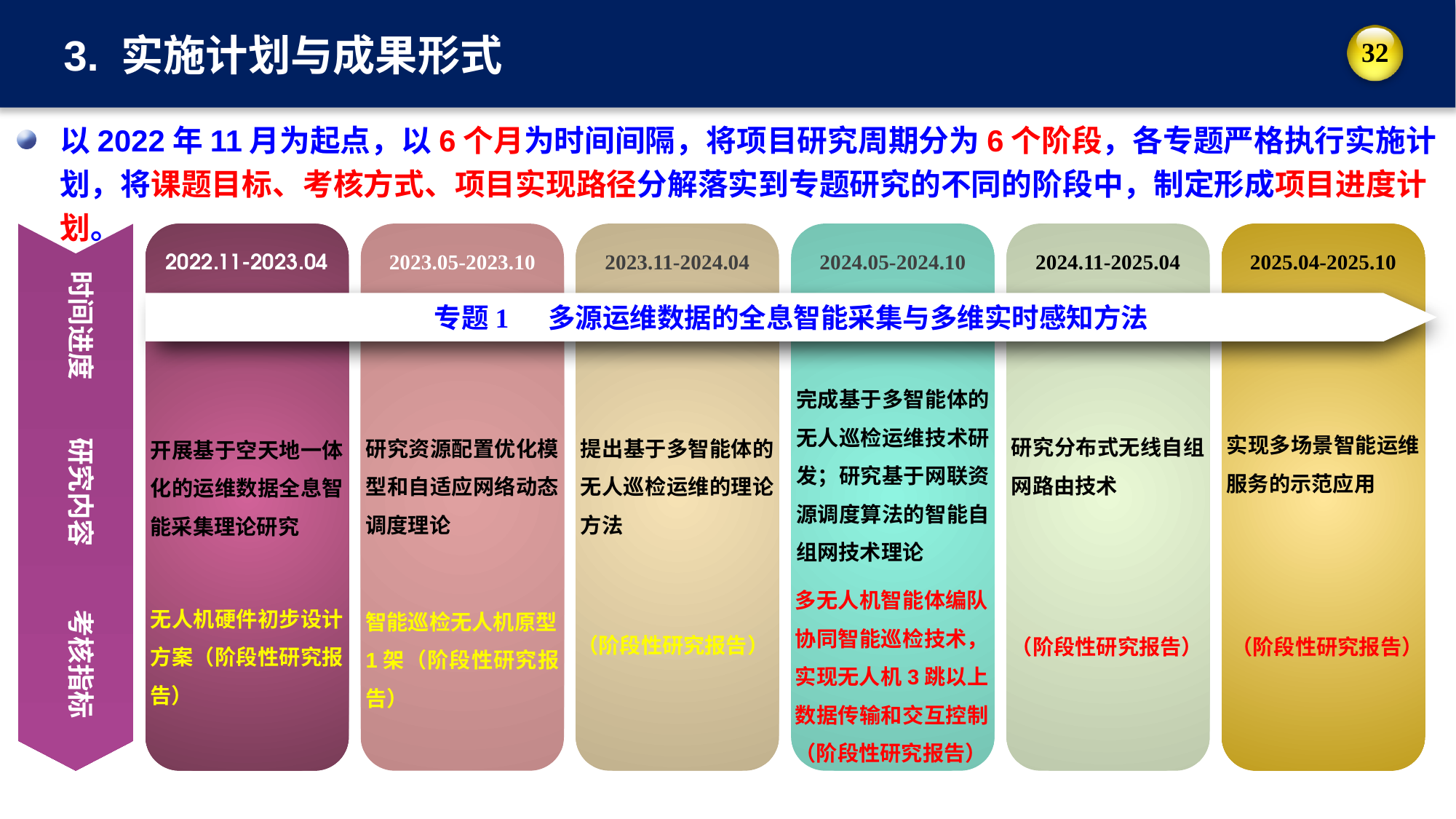

3. 实施计划与成果形式
以2022年11月为起点，以6个月为时间间隔，将项目研究周期分为6个阶段，各专题严格执行实施计划，将课题目标、考核方式、项目实现路径分解落实到专题研究的不同的阶段中，制定形成项目进度计划。

2022.11-2023.04
2023.05-2023.10
2023.11-2024.04
2024.05-2024.10
2024.11-2025.04
2025.04-2025.10
时间进度

专题1  多源运维数据的全息智能采集与多维实时感知方法
完成基于多智能体的无人巡检运维技术研发；研究基于网联资源调度算法的智能自组网技术理论
实现多场景智能运维服务的示范应用
研究分布式无线自组网路由技术
提出基于多智能体的无人巡检运维的理论方法
研究资源配置优化模型和自适应网络动态调度理论
开展基于空天地一体化的运维数据全息智能采集理论研究
研究内容

多无人机智能体编队协同智能巡检技术，实现无人机3跳以上数据传输和交互控制（阶段性研究报告）
无人机硬件初步设计方案（阶段性研究报告）
智能巡检无人机原型1架（阶段性研究报告）
考核指标
（阶段性研究报告）
（阶段性研究报告）
（阶段性研究报告）